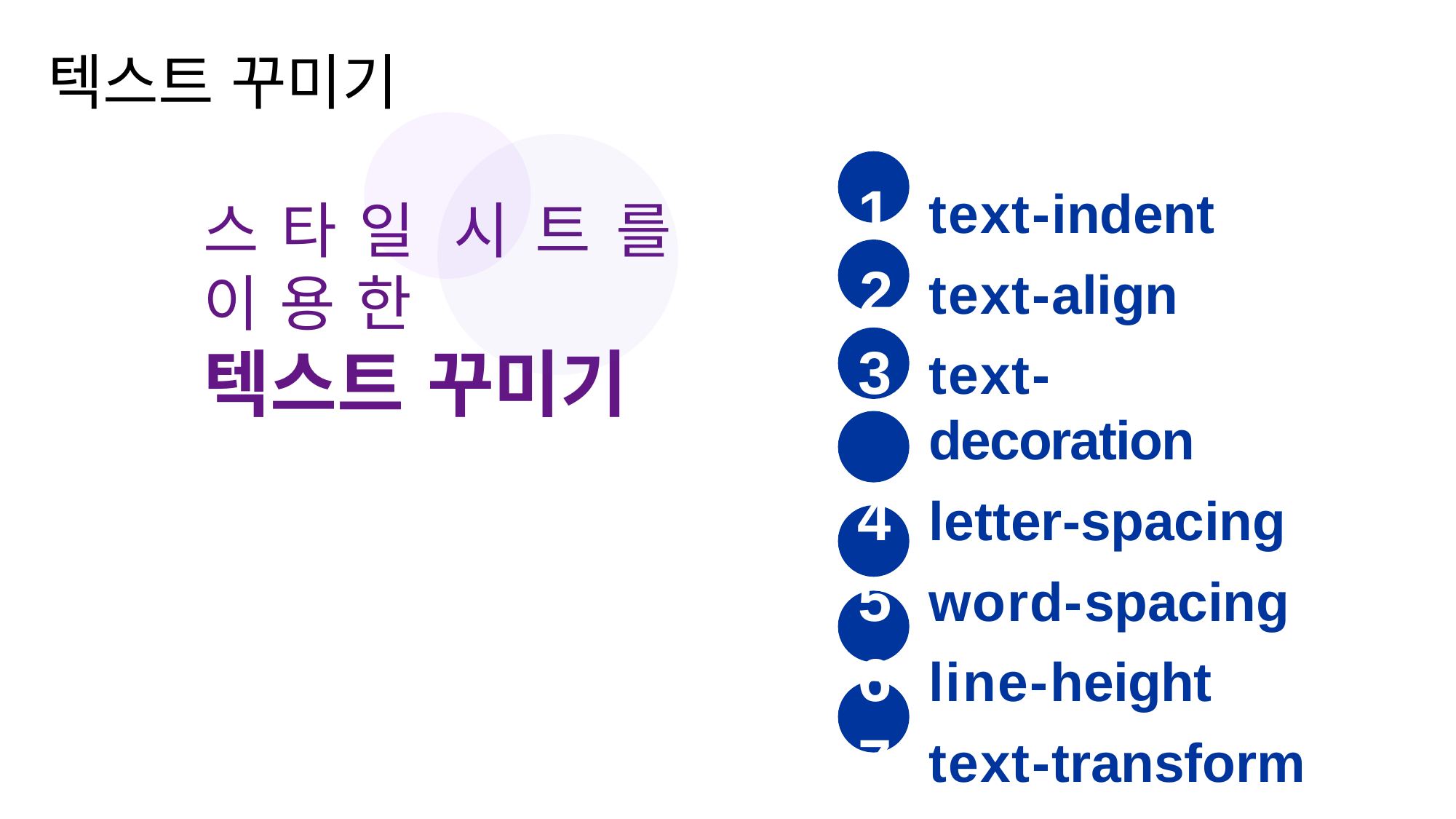

텍스트 꾸미기

text-indent
text-align
text-decoration
letter-spacing
word-spacing
line-height
text-transform
스타일 시트를 이용한
텍스트 꾸미기